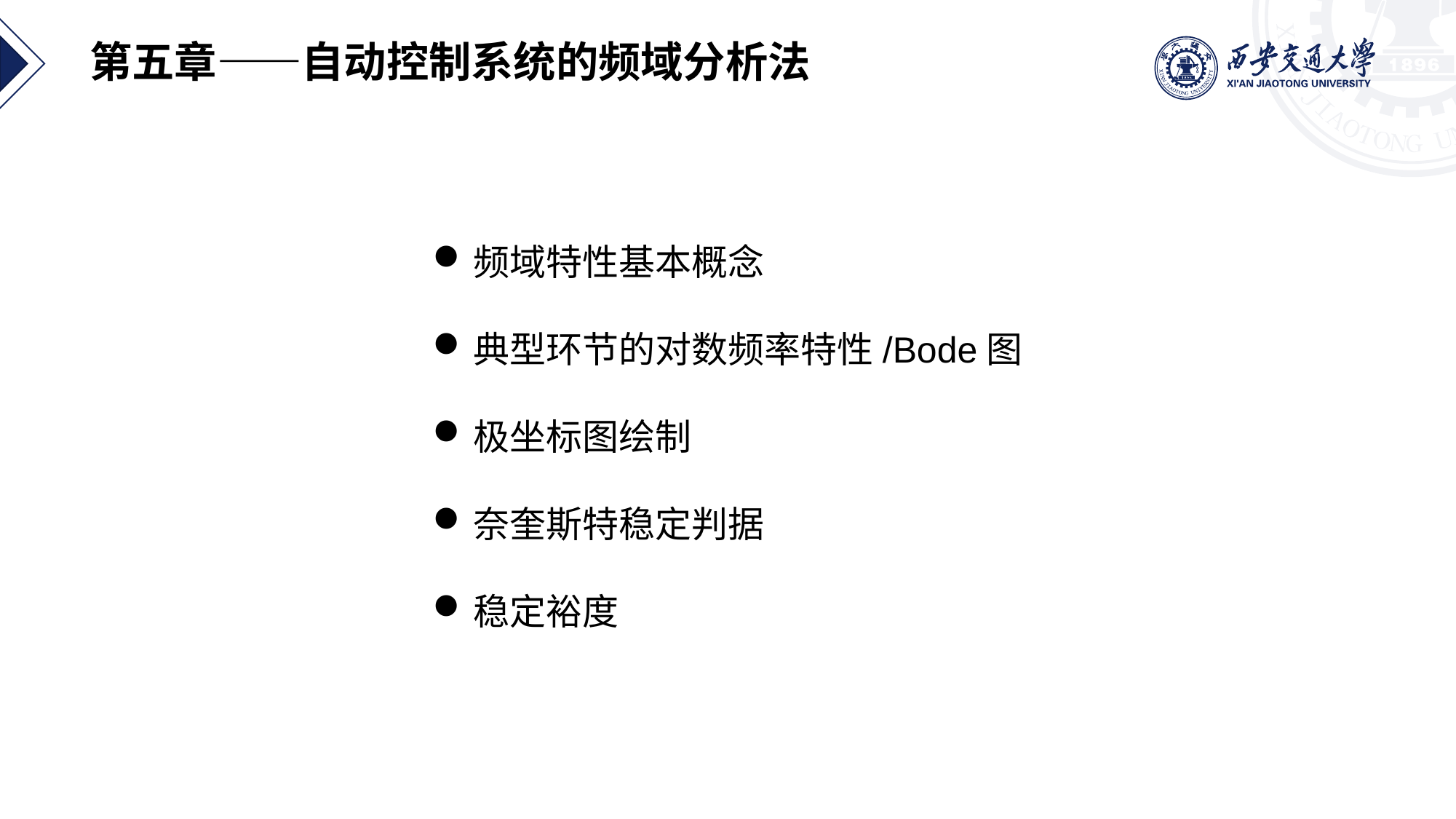

第五章——自动控制系统的频域分析法
频域特性基本概念
典型环节的对数频率特性/Bode图
极坐标图绘制
奈奎斯特稳定判据
稳定裕度